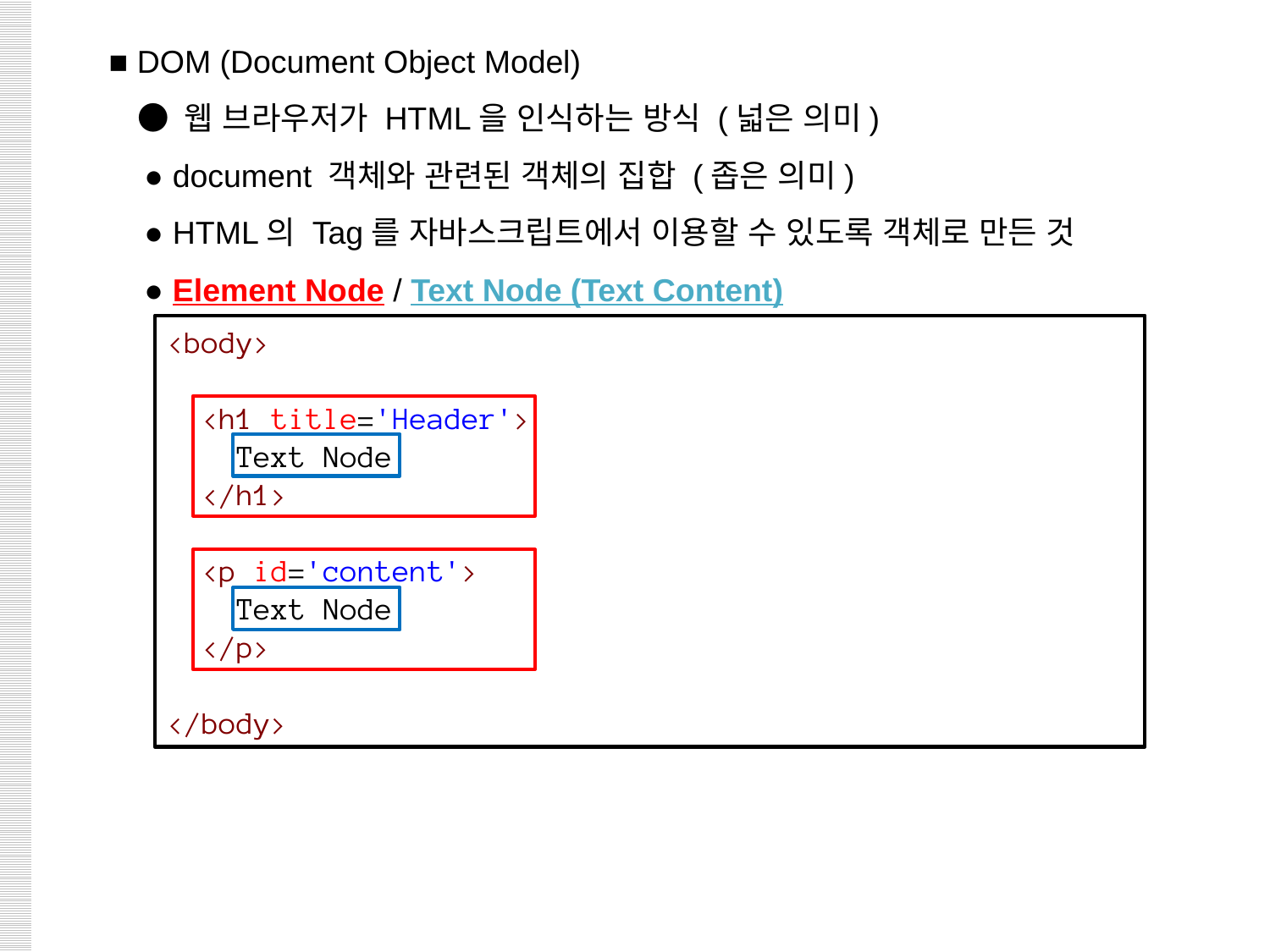

■ DOM (Document Object Model)
    ● 웹 브라우저가 HTML을 인식하는 방식 (넓은 의미)
    ● document 객체와 관련된 객체의 집합 (좁은 의미)
    ● HTML의 Tag를 자바스크립트에서 이용할 수 있도록 객체로 만든 것
    ● Element Node / Text Node (Text Content)
<body>

  <h1 title='Header'>
    Text Node
  </h1>

  <p id='content'>
    Text Node
  </p>

</body>